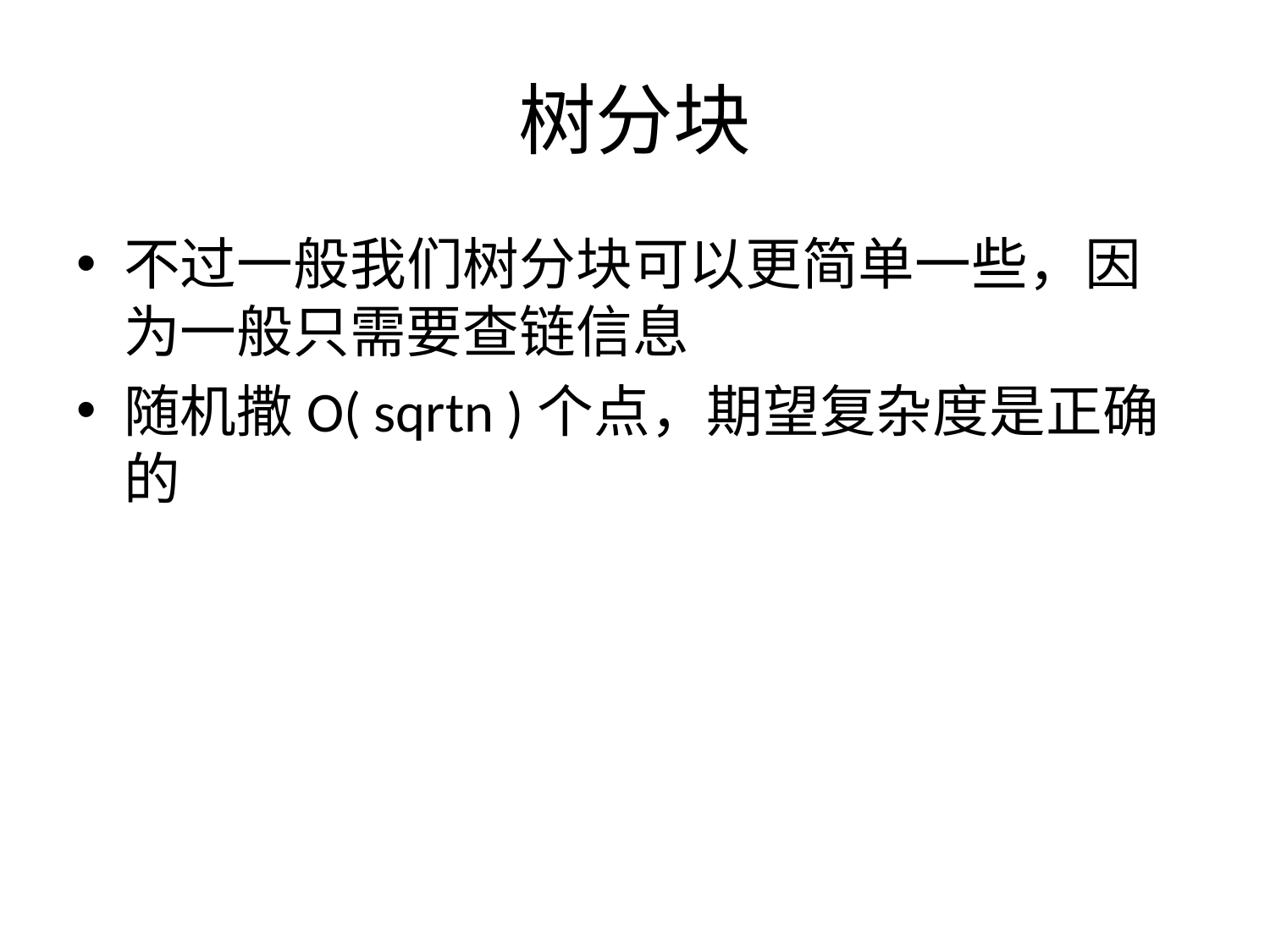

# 树分块
不过一般我们树分块可以更简单一些，因为一般只需要查链信息
随机撒O( sqrtn )个点，期望复杂度是正确的